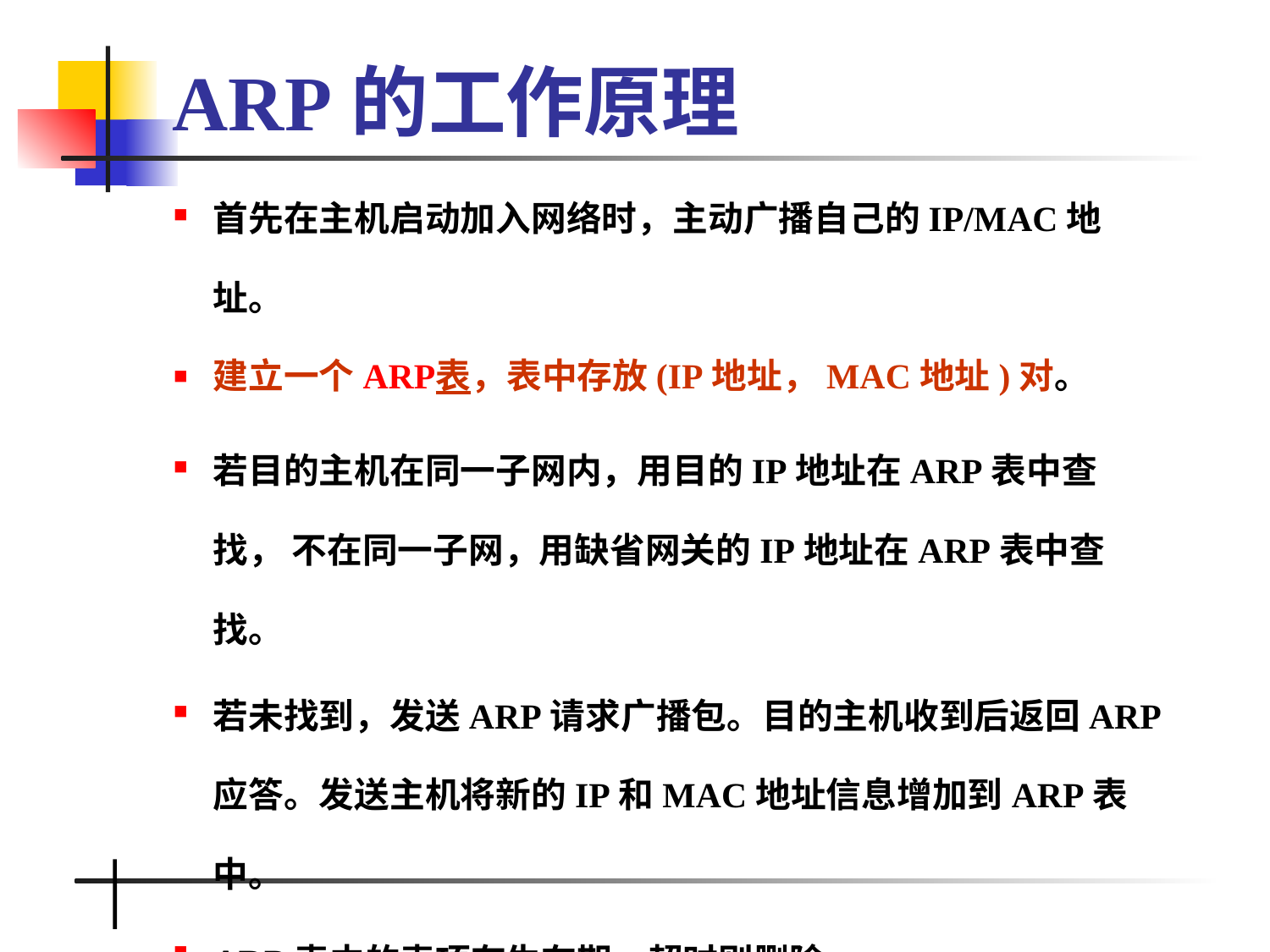

# ARP的工作原理
首先在主机启动加入网络时，主动广播自己的IP/MAC地址。
建立一个ARP表，表中存放(IP地址，MAC地址)对。
若目的主机在同一子网内，用目的IP地址在ARP表中查找， 不在同一子网，用缺省网关的IP地址在ARP表中查找。
若未找到，发送ARP请求广播包。目的主机收到后返回ARP应答。发送主机将新的IP和MAC地址信息增加到ARP表中。
ARP表中的表项有生存期，超时则删除。